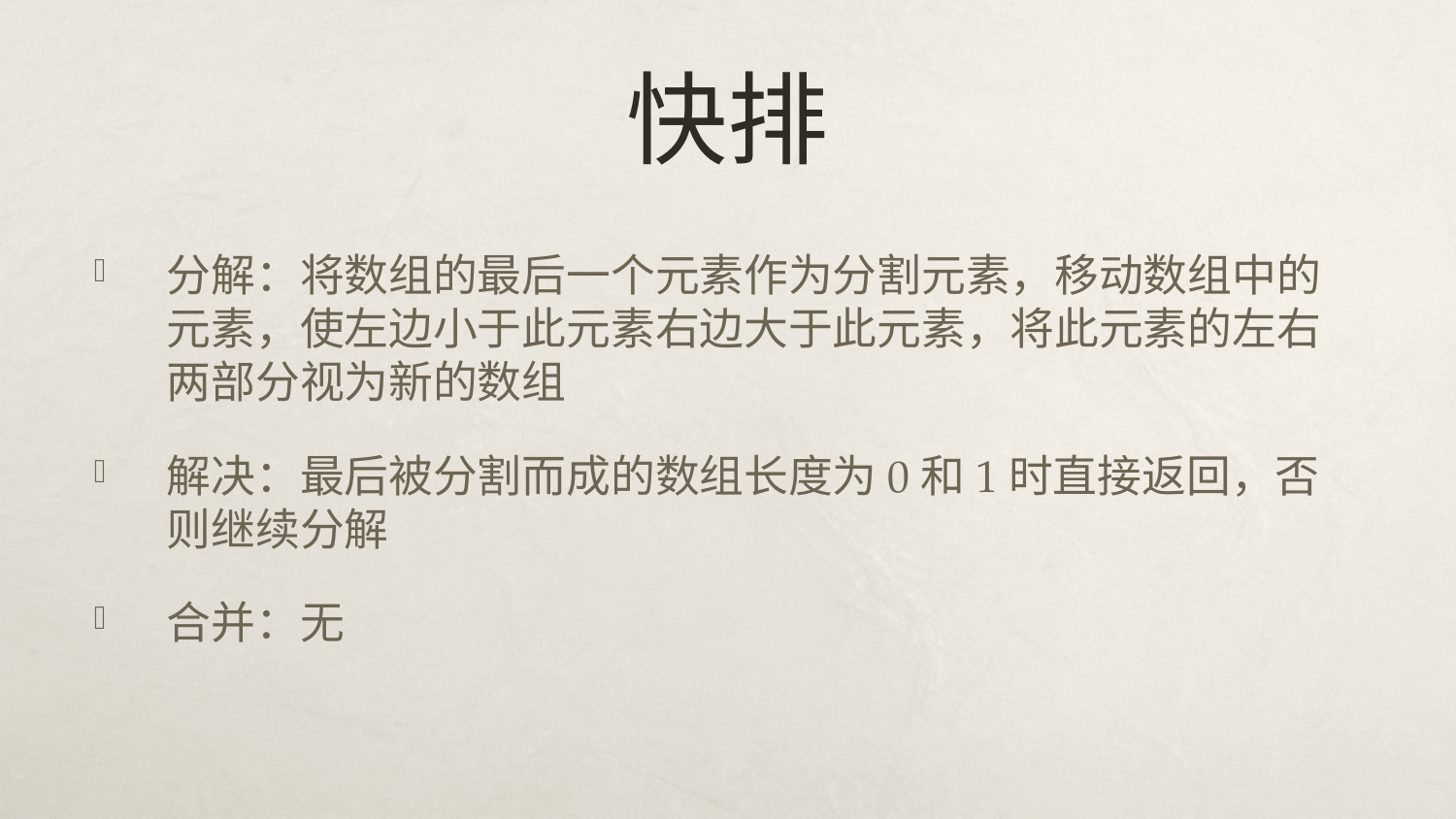

# 快排
分解：将数组的最后一个元素作为分割元素，移动数组中的元素，使左边小于此元素右边大于此元素，将此元素的左右两部分视为新的数组
解决：最后被分割而成的数组长度为0和1时直接返回，否则继续分解
合并：无